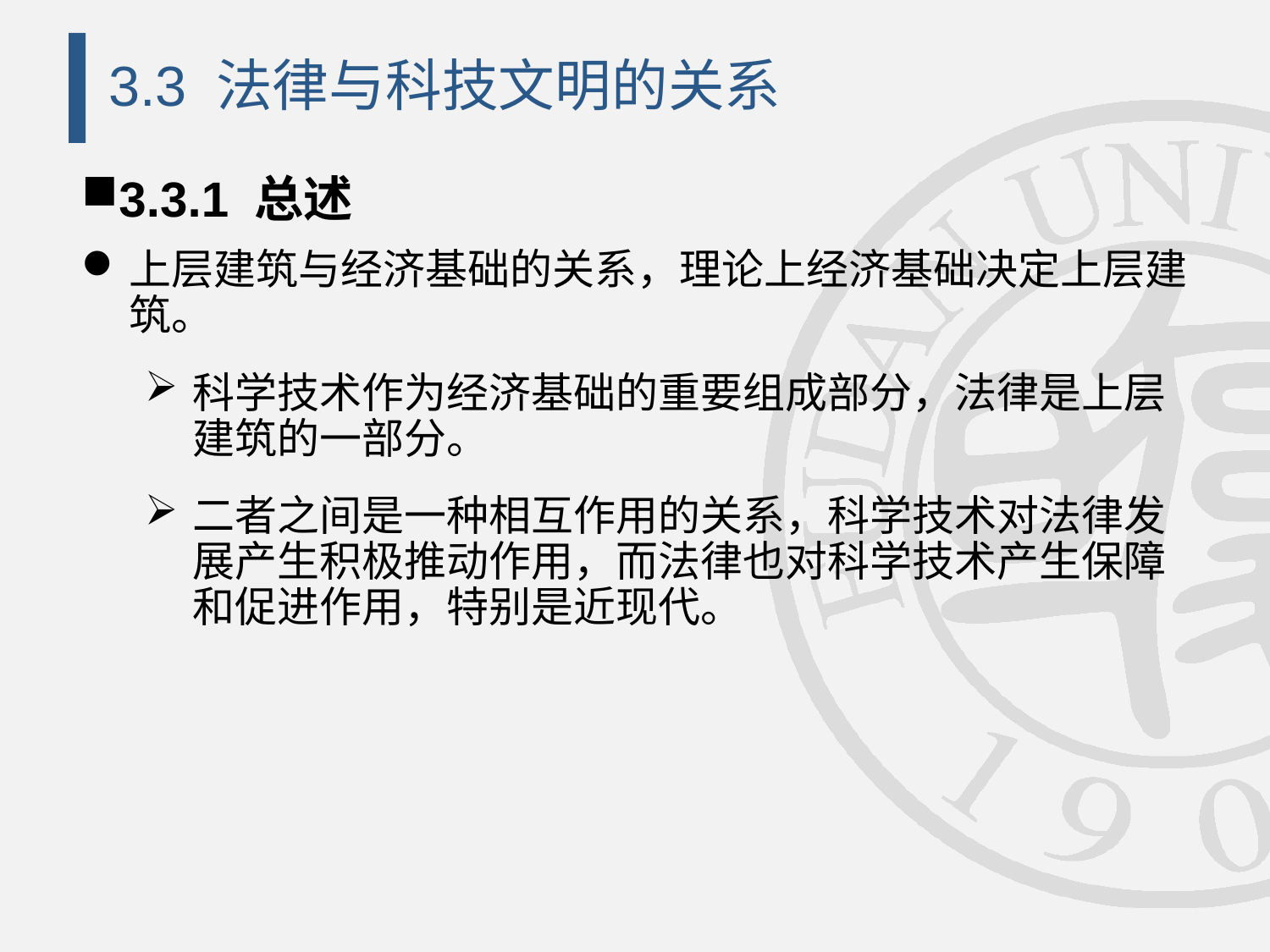

# 3.3 法律与科技文明的关系
3.3.1 总述
上层建筑与经济基础的关系，理论上经济基础决定上层建筑。
科学技术作为经济基础的重要组成部分，法律是上层建筑的一部分。
二者之间是一种相互作用的关系，科学技术对法律发展产生积极推动作用，而法律也对科学技术产生保障和促进作用，特别是近现代。